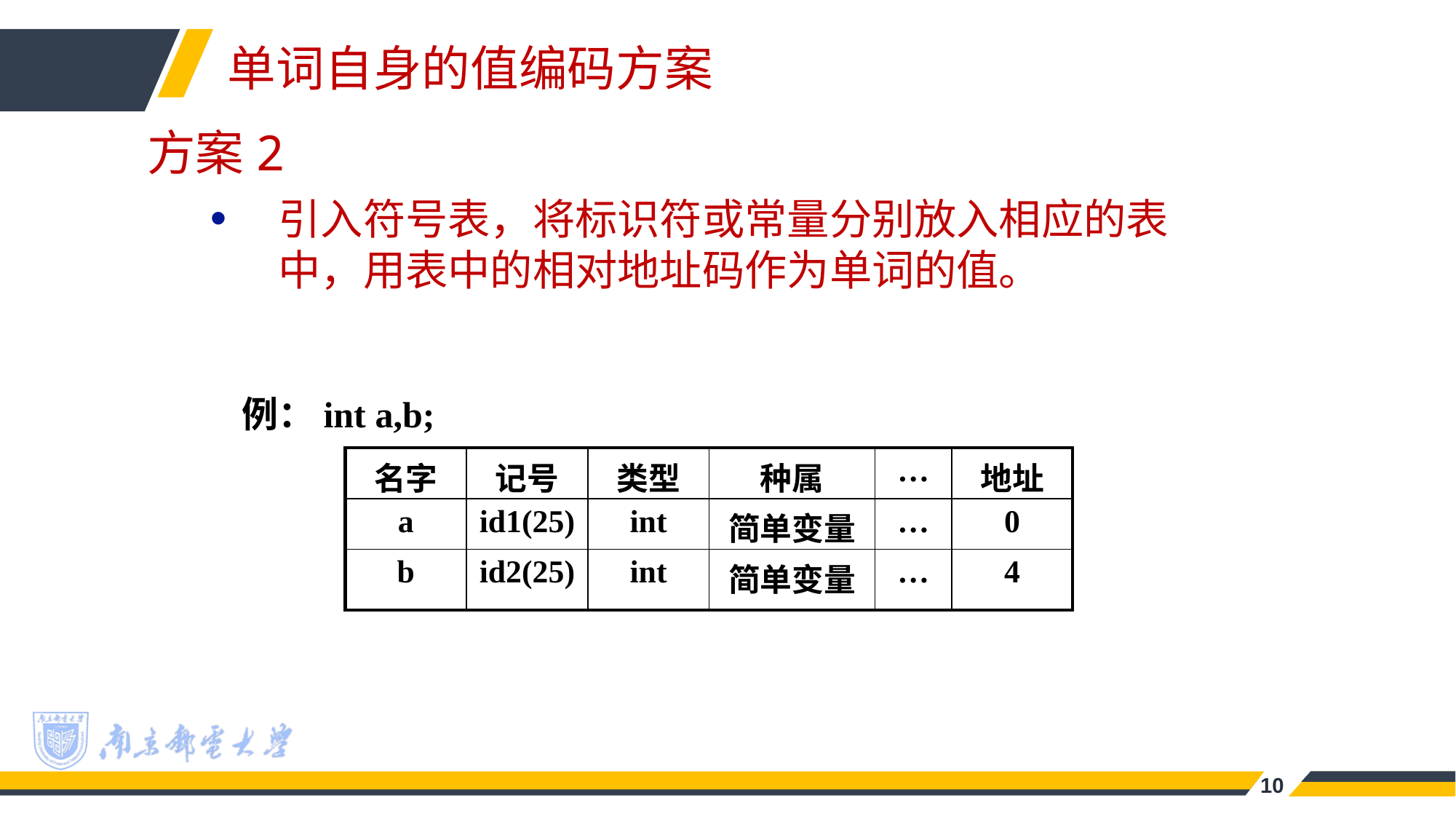

单词自身的值编码方案
方案2
引入符号表，将标识符或常量分别放入相应的表中，用表中的相对地址码作为单词的值。
例：int a,b;
| 名字 | 记号 | 类型 | 种属 | … | 地址 |
| --- | --- | --- | --- | --- | --- |
| a | id1(25) | int | 简单变量 | … | 0 |
| b | id2(25) | int | 简单变量 | … | 4 |
10